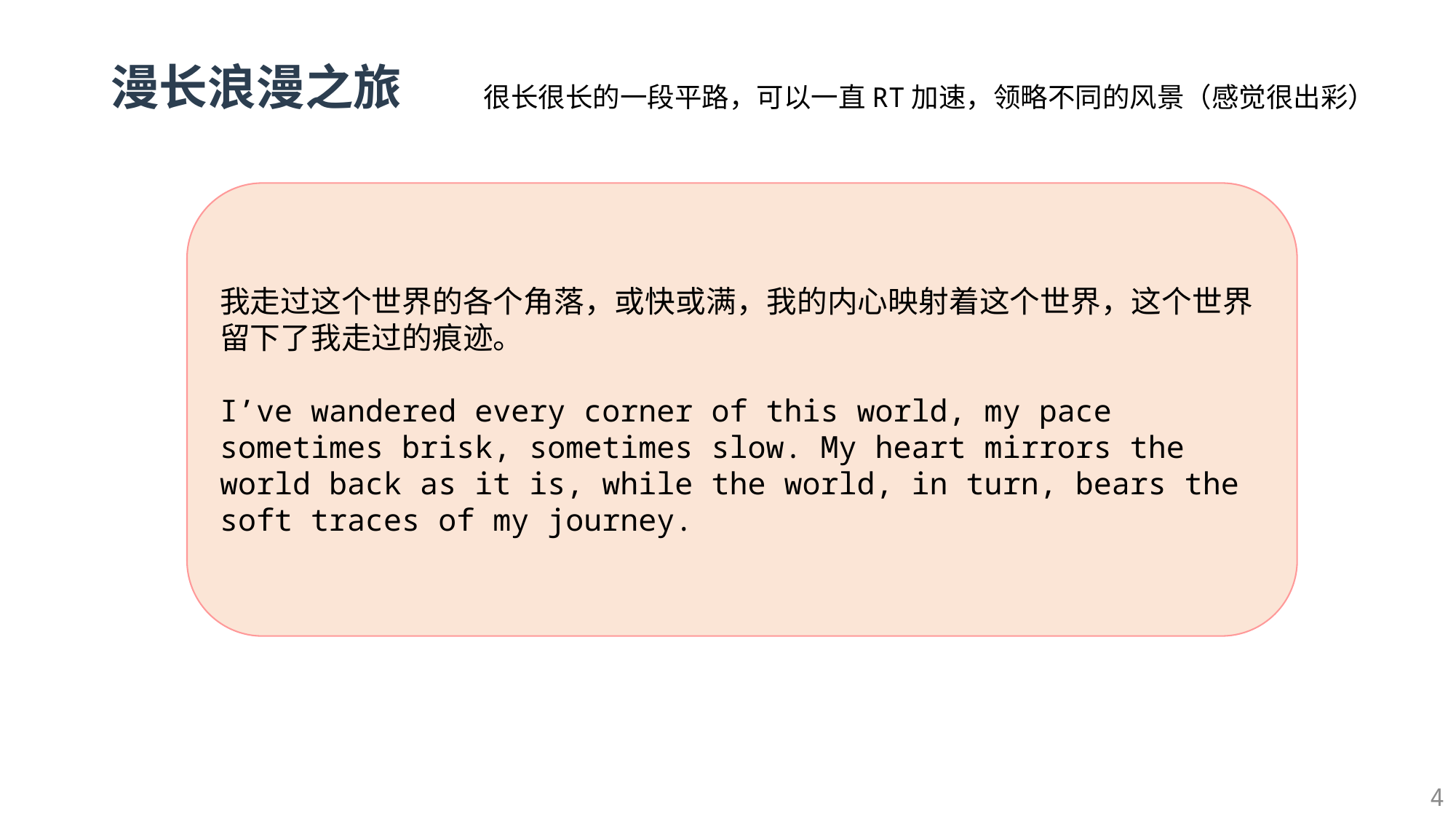

# 漫长浪漫之旅
很长很长的一段平路，可以一直RT加速，领略不同的风景（感觉很出彩）
我走过这个世界的各个角落，或快或满，我的内心映射着这个世界，这个世界留下了我走过的痕迹。

I’ve wandered every corner of this world, my pace sometimes brisk, sometimes slow. My heart mirrors the world back as it is, while the world, in turn, bears the soft traces of my journey.
4